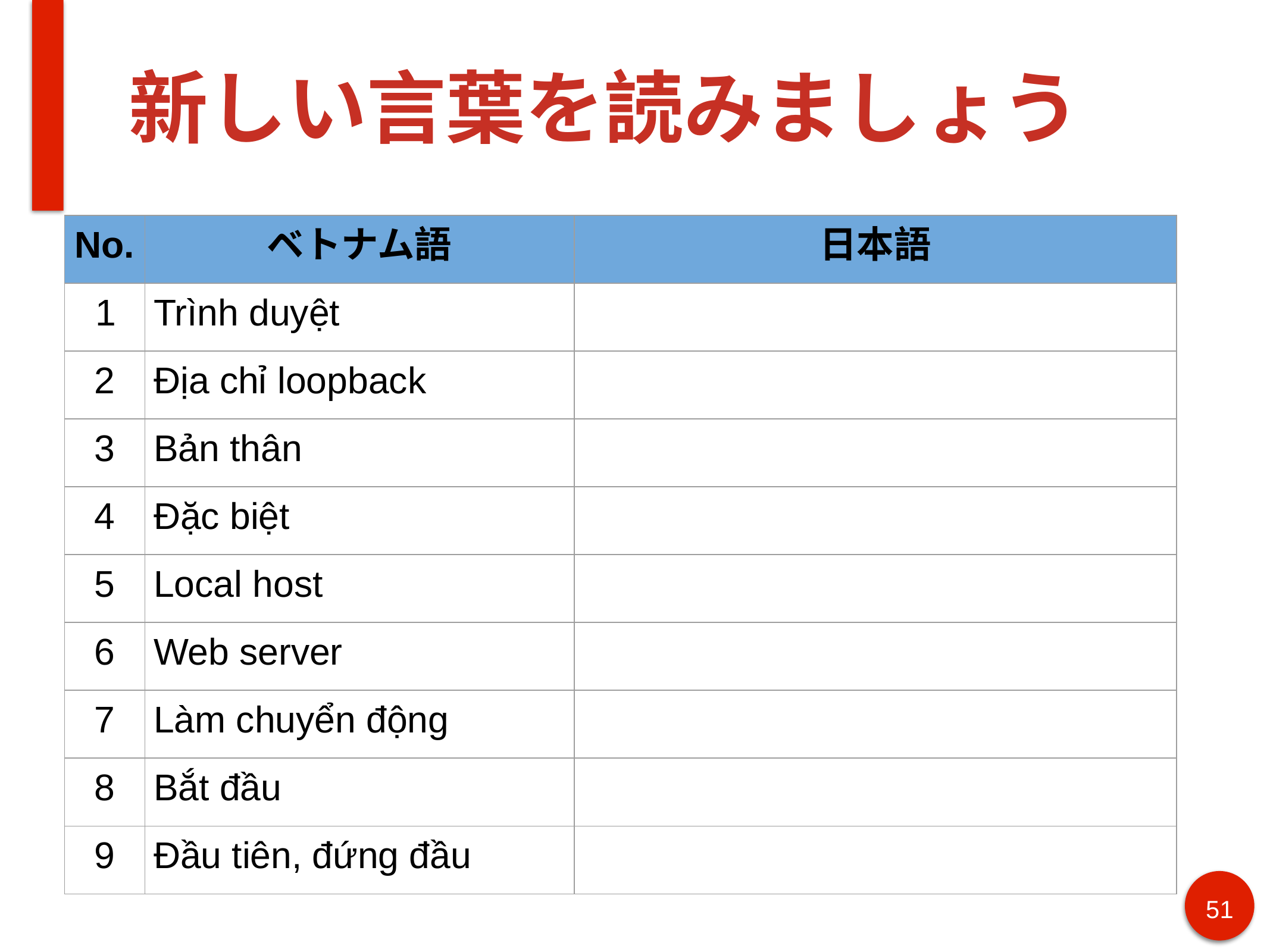

# 新しい言葉を読みましょう
| No. | ベトナム語 | 日本語 |
| --- | --- | --- |
| 1 | Trình duyệt |  |
| 2 | Địa chỉ loopback |  |
| 3 | Bản thân |  |
| 4 | Đặc biệt |  |
| 5 | Local host |  |
| 6 | Web server |  |
| 7 | Làm chuyển động |  |
| 8 | Bắt đầu |  |
| 9 | Đầu tiên, đứng đầu |  |
51